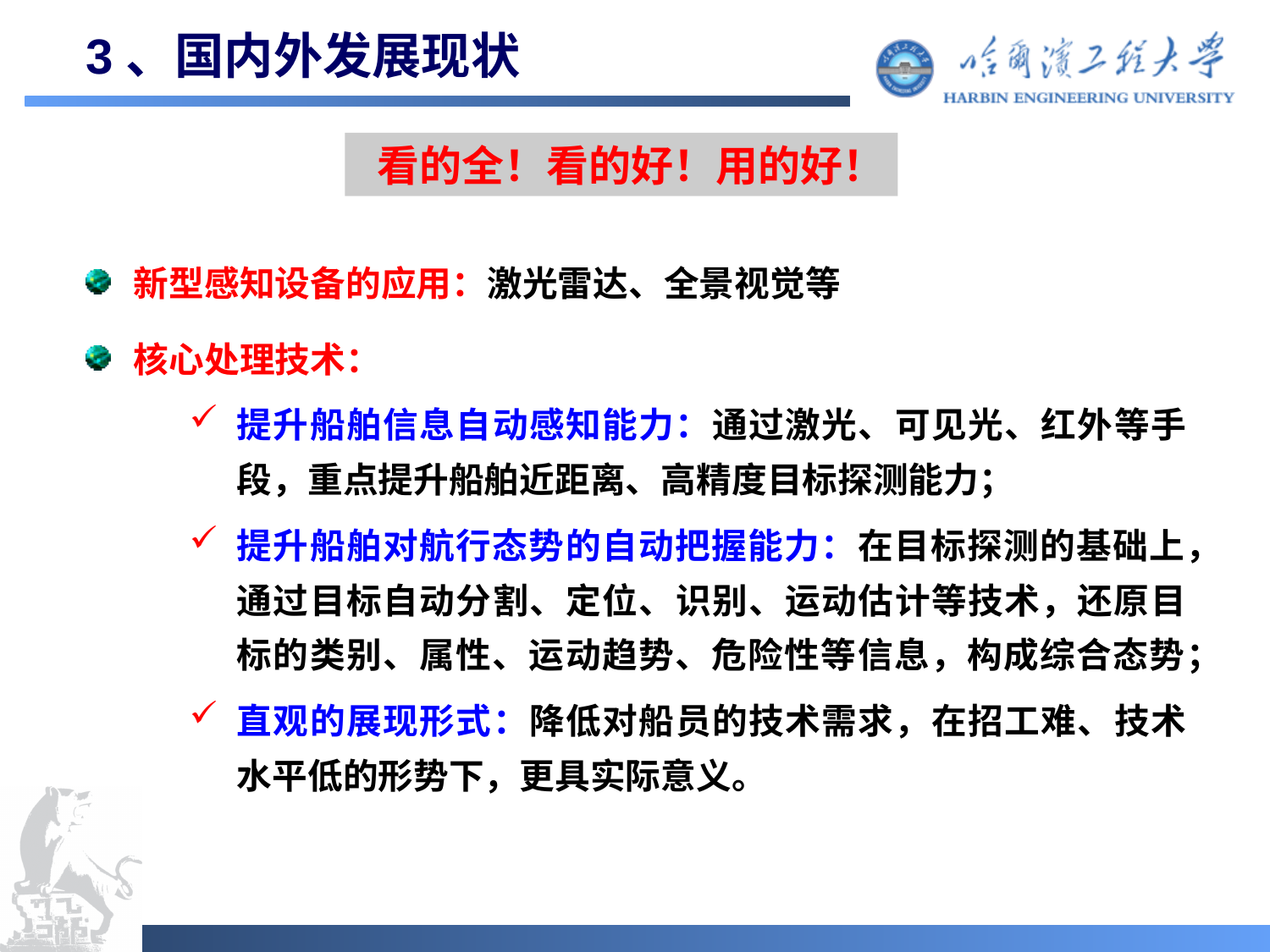

# 3、国内外发展现状

新型感知设备的应用：激光雷达、全景视觉等
核心处理技术：
提升船舶信息自动感知能力：通过激光、可见光、红外等手段，重点提升船舶近距离、高精度目标探测能力；
提升船舶对航行态势的自动把握能力：在目标探测的基础上，通过目标自动分割、定位、识别、运动估计等技术，还原目标的类别、属性、运动趋势、危险性等信息，构成综合态势；
直观的展现形式：降低对船员的技术需求，在招工难、技术水平低的形势下，更具实际意义。

 看的全！看的好！用的好！